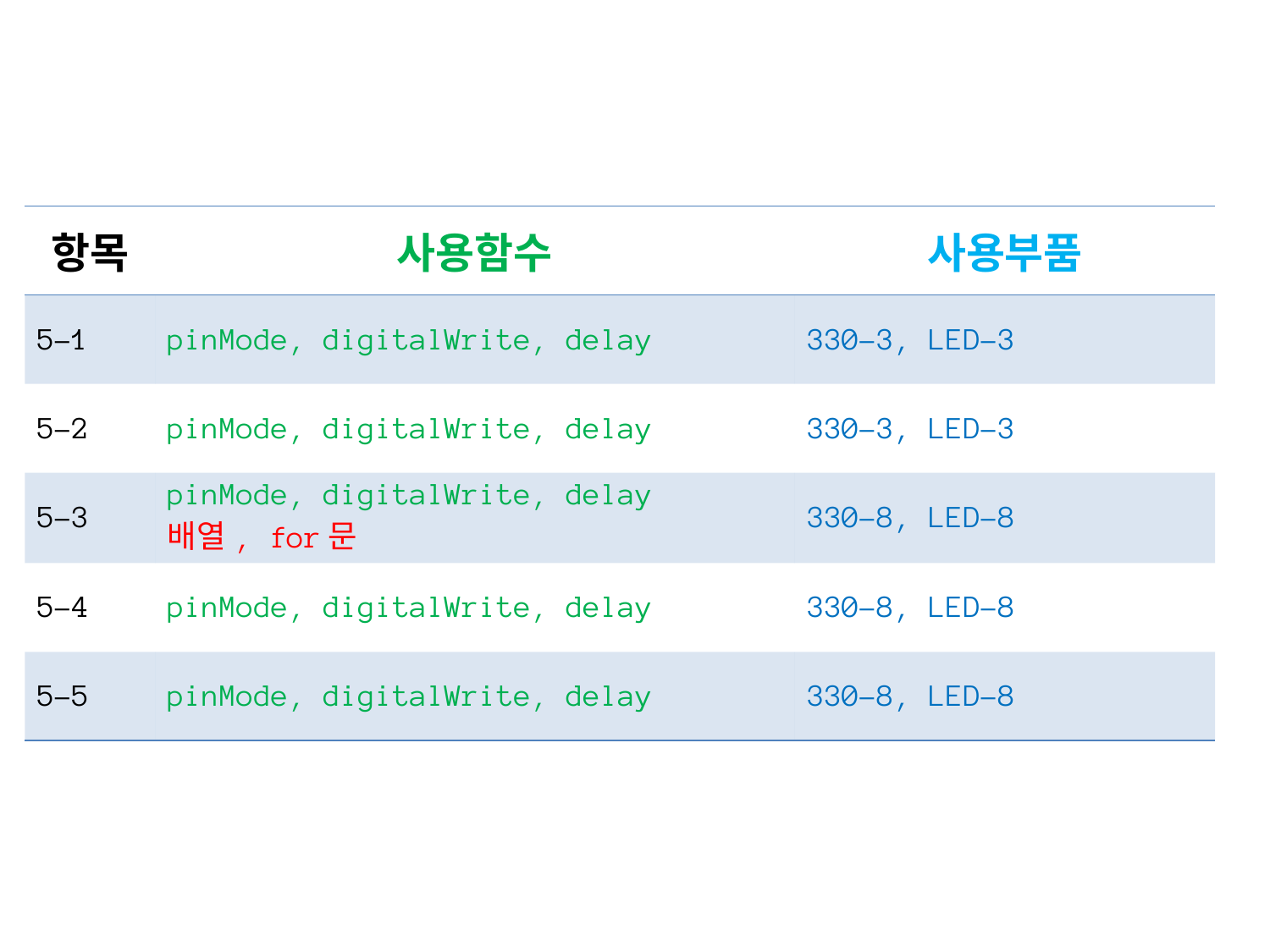

| 항목 | 사용함수 | 사용부품 |
| --- | --- | --- |
| 5-1 | pinMode, digitalWrite, delay | 330-3, LED-3 |
| 5-2 | pinMode, digitalWrite, delay | 330-3, LED-3 |
| 5-3 | pinMode, digitalWrite, delay 배열, for문 | 330-8, LED-8 |
| 5-4 | pinMode, digitalWrite, delay | 330-8, LED-8 |
| 5-5 | pinMode, digitalWrite, delay | 330-8, LED-8 |